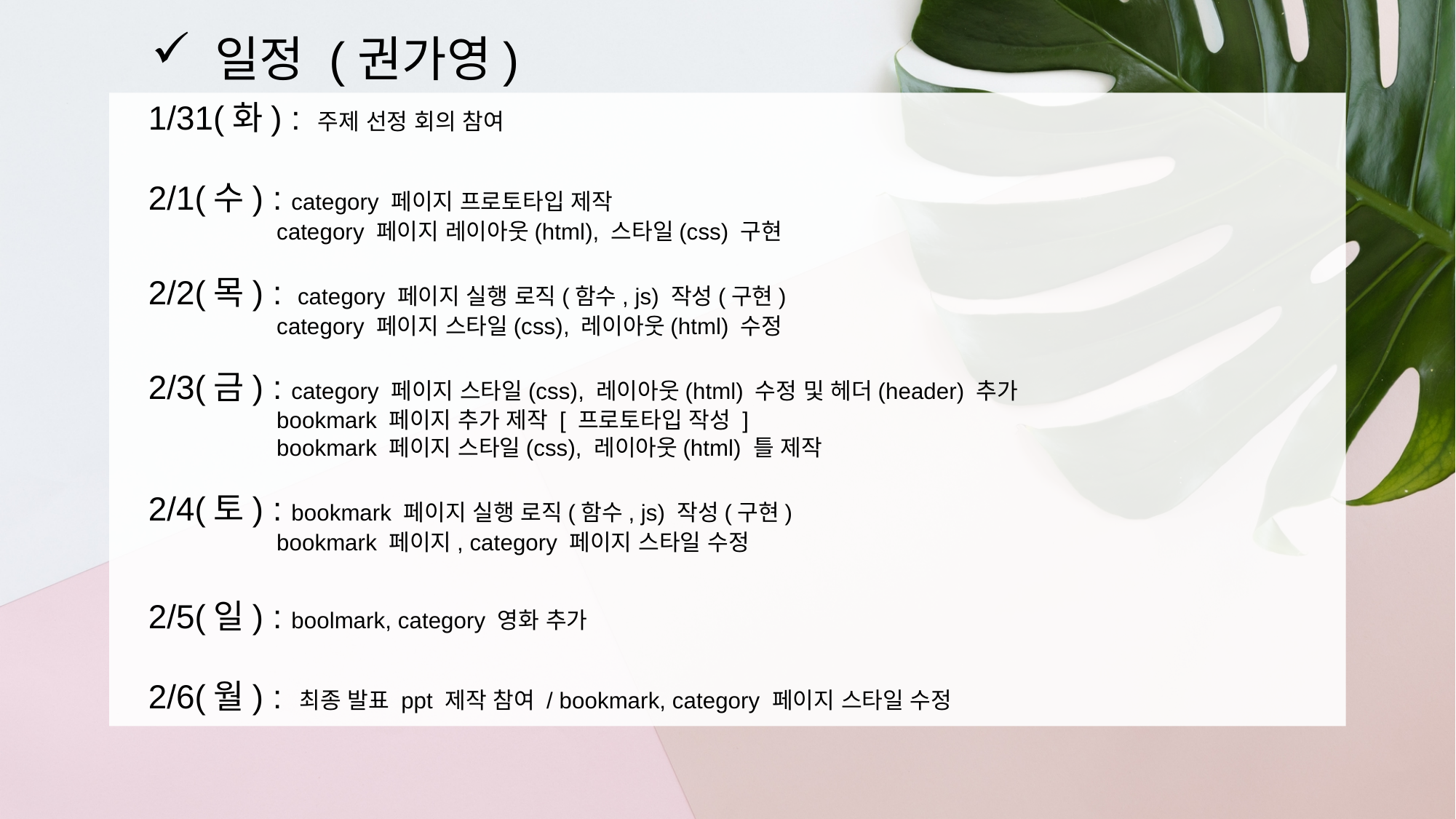

일정 (권가영)
1/31(화) : 주제 선정 회의 참여

2/1(수) : category 페이지 프로토타입 제작
       	   category 페이지 레이아웃(html), 스타일(css) 구현

2/2(목) :  category 페이지 실행 로직(함수, js) 작성(구현)
        	   category 페이지 스타일(css), 레이아웃(html) 수정

2/3(금) : category 페이지 스타일(css), 레이아웃(html) 수정 및 헤더(header) 추가
         	   bookmark 페이지 추가 제작 [ 프로토타입 작성 ]
        	   bookmark 페이지 스타일(css), 레이아웃(html) 틀 제작

2/4(토) : bookmark 페이지 실행 로직(함수, js) 작성(구현)
	   bookmark 페이지, category 페이지 스타일 수정

2/5(일) : boolmark, category 영화 추가

2/6(월) : 최종 발표 ppt 제작 참여 / bookmark, category 페이지 스타일 수정